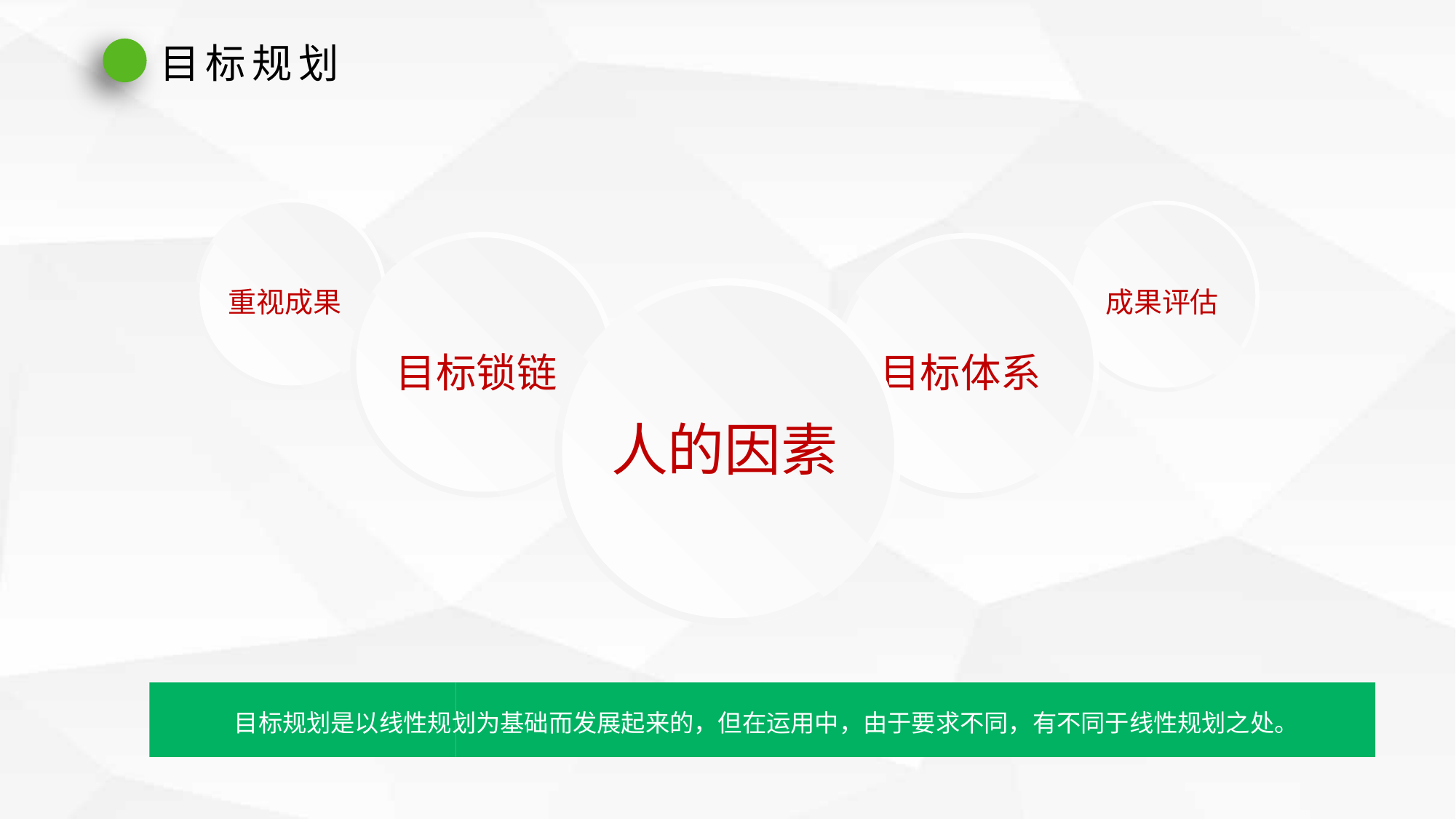

目标规划

重视成果

成果评估

目标锁链

目标体系

人的因素

目标规划是以线性规划为基础而发展起来的，但在运用中，由于要求不同，有不同于线性规划之处。
延时符